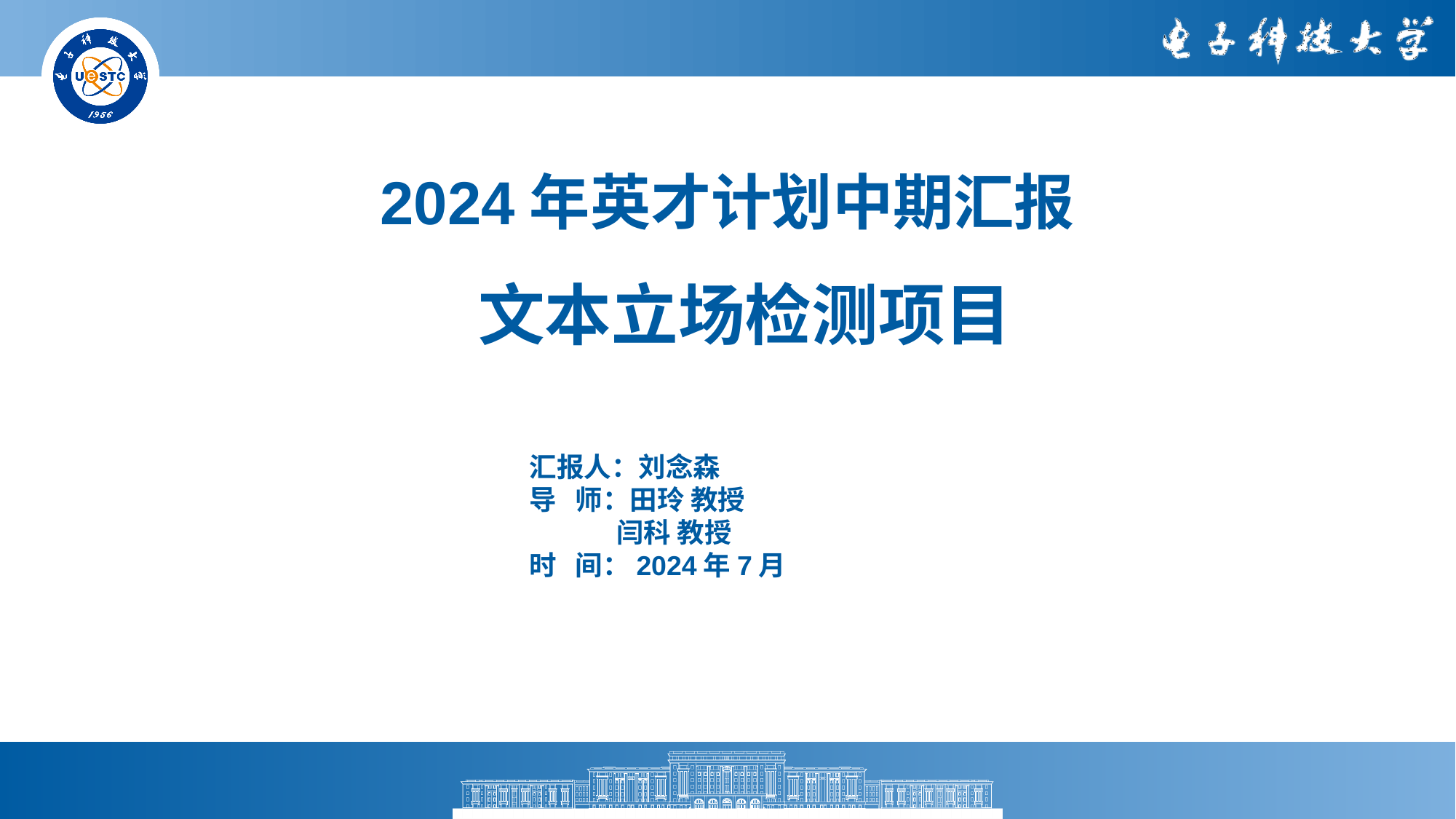

2024年英才计划中期汇报
文本立场检测项目
汇报人：刘念森
导   师：田玲 教授
             闫科 教授
时   间：2024年7月